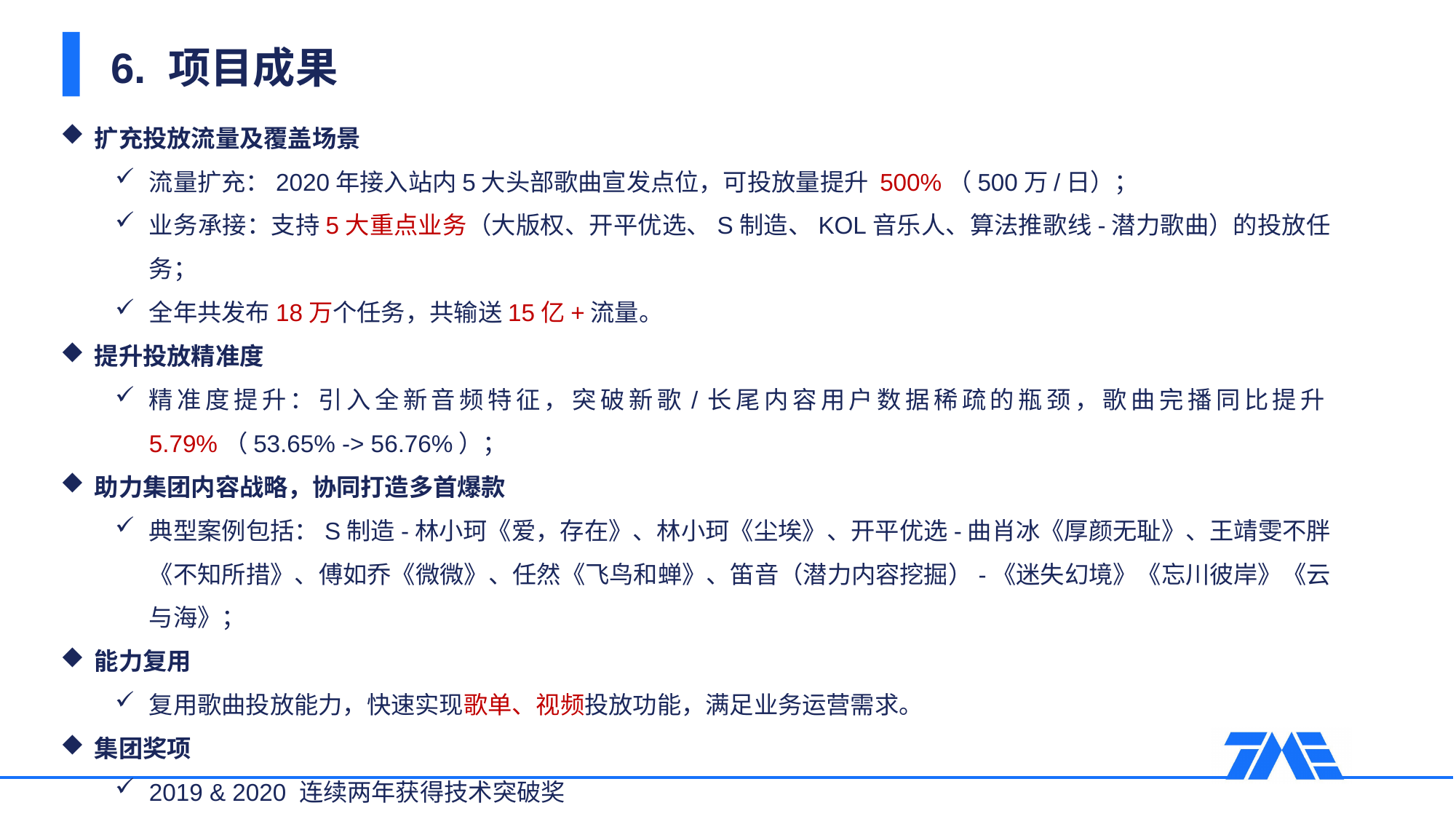

# 6. 项目成果
扩充投放流量及覆盖场景
流量扩充：2020年接入站内5大头部歌曲宣发点位，可投放量提升 500%（500万/日）；
业务承接：支持5大重点业务（大版权、开平优选、S制造、KOL音乐人、算法推歌线-潜力歌曲）的投放任务；
全年共发布18万个任务，共输送15亿+流量。
提升投放精准度
精准度提升：引入全新音频特征，突破新歌/长尾内容用户数据稀疏的瓶颈，歌曲完播同比提升5.79%（53.65% -> 56.76%）；
助力集团内容战略，协同打造多首爆款
典型案例包括：S制造-林小珂《爱，存在》、林小珂《尘埃》、开平优选-曲肖冰《厚颜无耻》、王靖雯不胖《不知所措》、傅如乔《微微》、任然《飞鸟和蝉》、笛音（潜力内容挖掘）-《迷失幻境》《忘川彼岸》《云与海》；
能力复用
复用歌曲投放能力，快速实现歌单、视频投放功能，满足业务运营需求。
集团奖项
2019 & 2020 连续两年获得技术突破奖